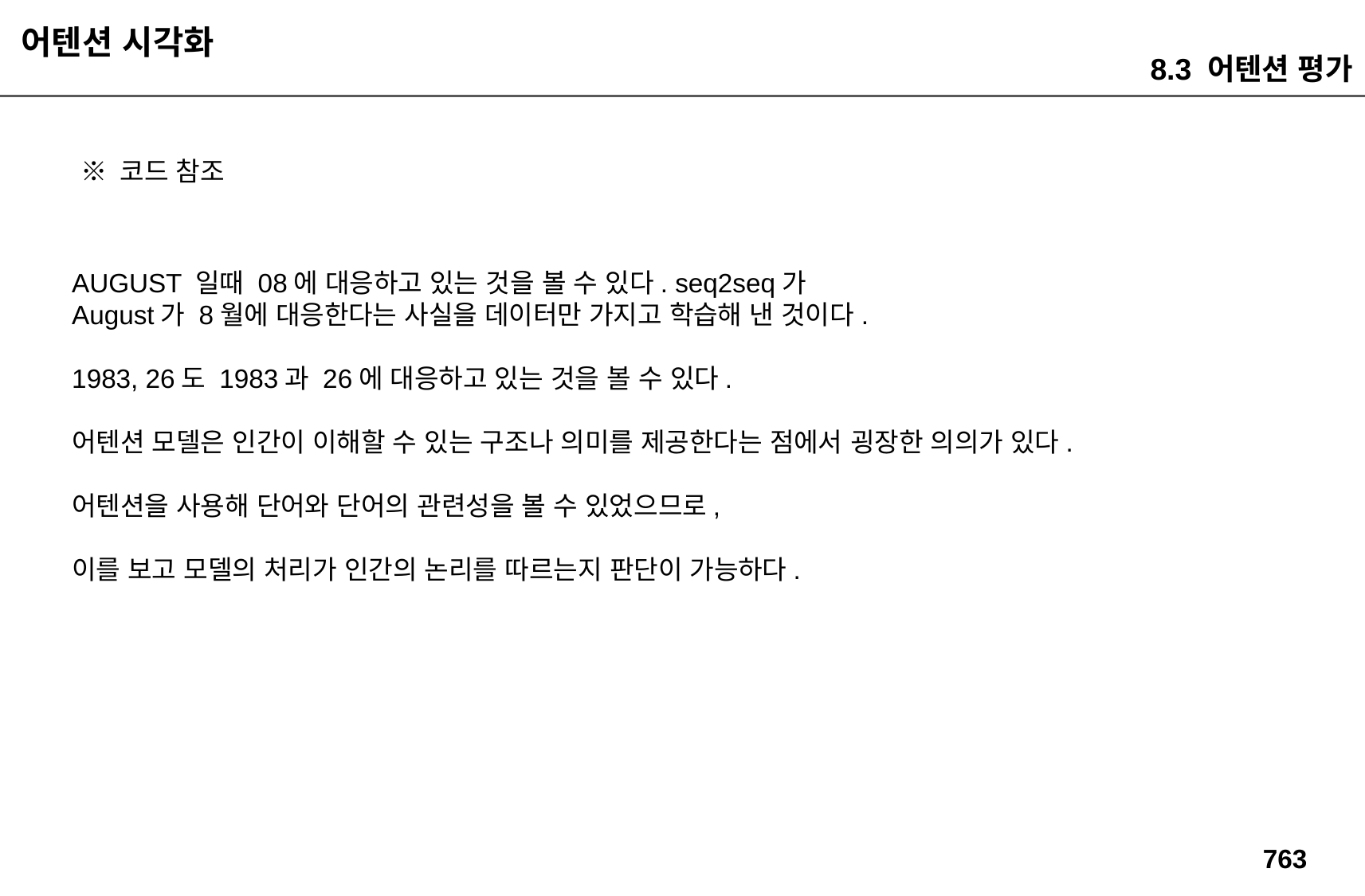

어텐션 시각화
8.3 어텐션 평가
※ 코드 참조
AUGUST 일때 08에 대응하고 있는 것을 볼 수 있다. seq2seq가
August가 8월에 대응한다는 사실을 데이터만 가지고 학습해 낸 것이다.

1983, 26도 1983과 26에 대응하고 있는 것을 볼 수 있다.

어텐션 모델은 인간이 이해할 수 있는 구조나 의미를 제공한다는 점에서 굉장한 의의가 있다.

어텐션을 사용해 단어와 단어의 관련성을 볼 수 있었으므로,

이를 보고 모델의 처리가 인간의 논리를 따르는지 판단이 가능하다.